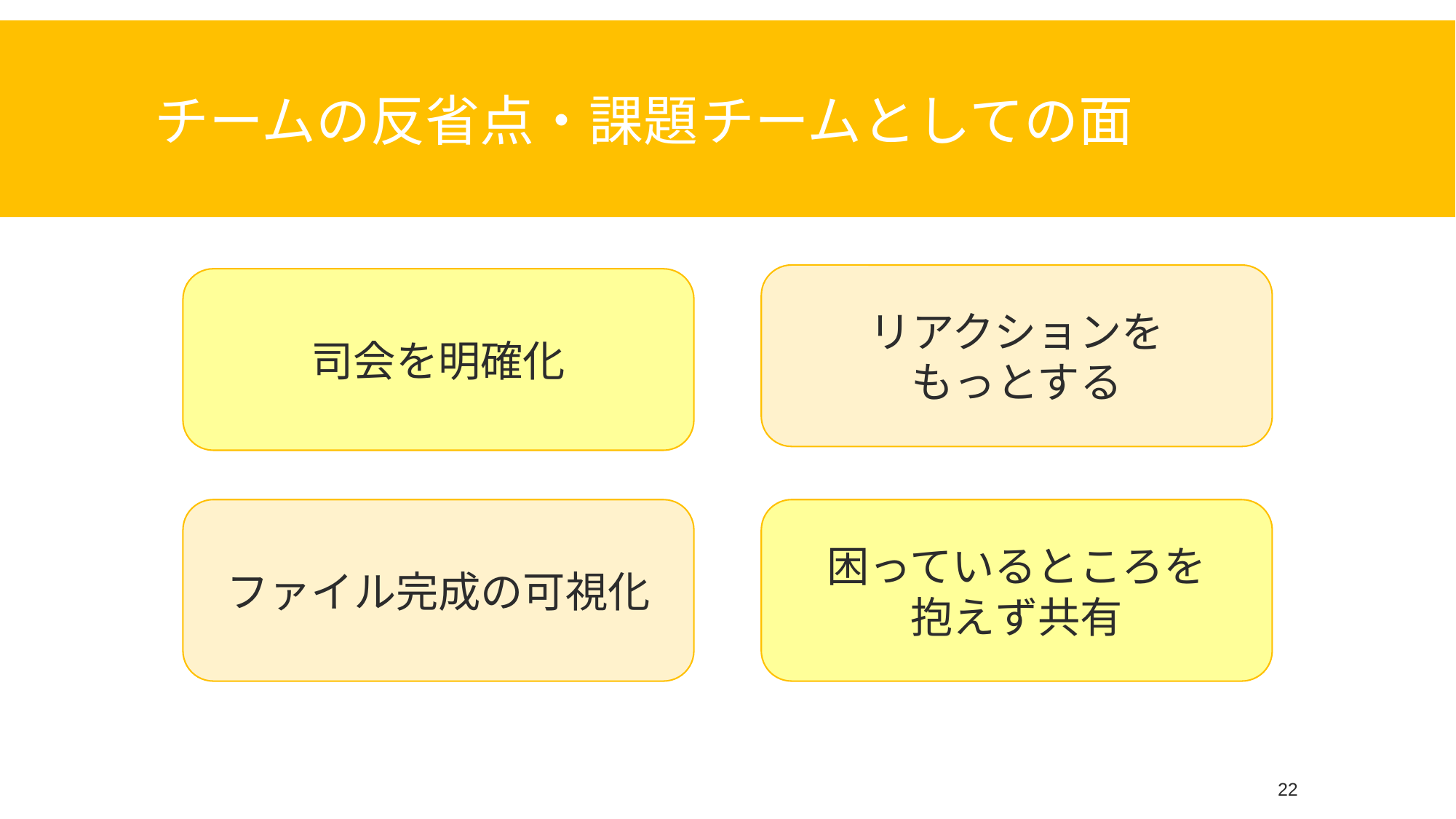

# チームの反省点・課題	チームとしての面
リアクションを
もっとする
司会を明確化

困っているところを
抱えず共有

ファイル完成の可視化
22